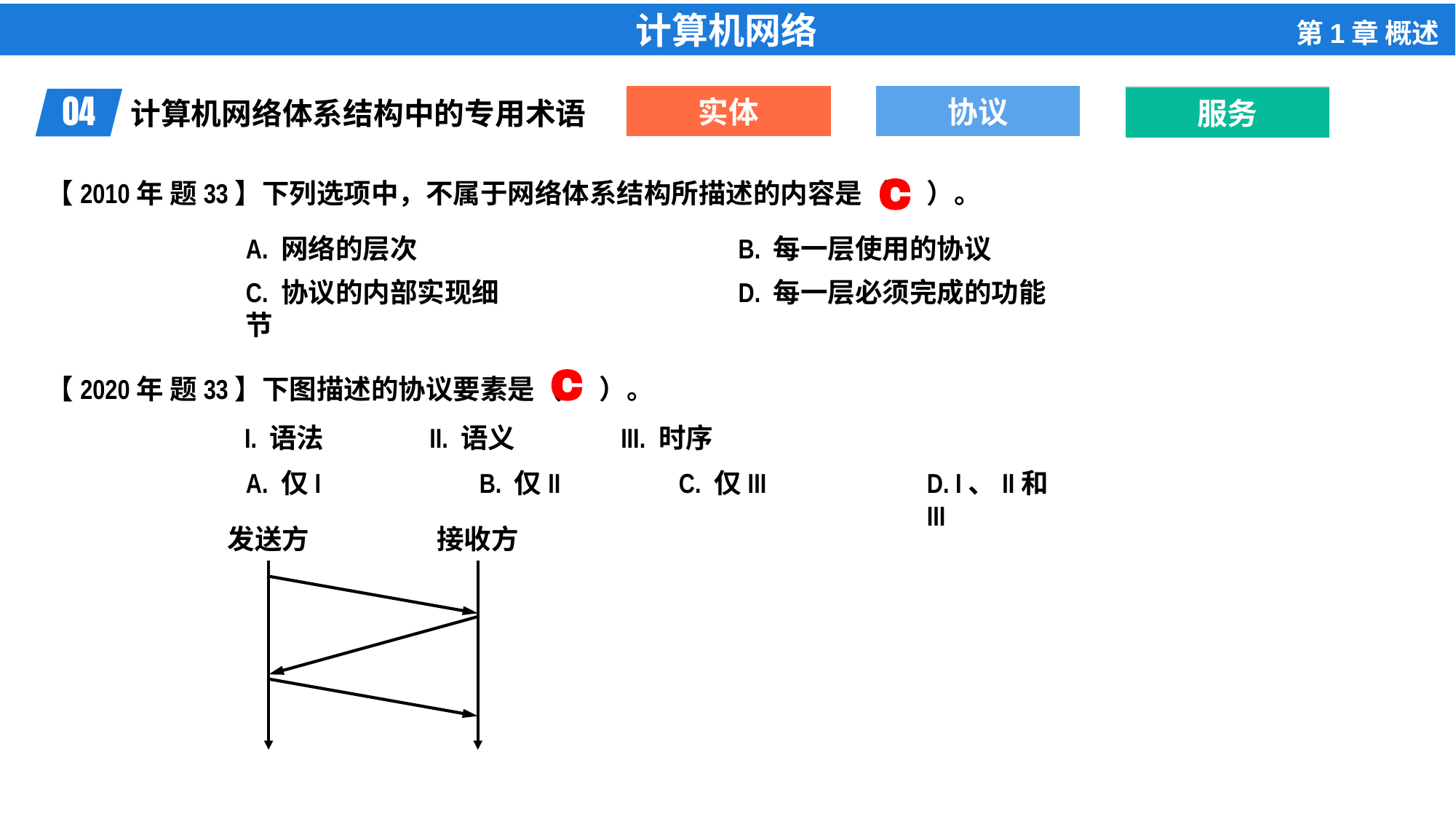

实体
协议
服务
服务
04
计算机网络体系结构中的专用术语
C
【2010年 题33】下列选项中，不属于网络体系结构所描述的内容是（      ）。
A. 网络的层次
B. 每一层使用的协议
C. 协议的内部实现细节
D. 每一层必须完成的功能
【2020年 题33】下图描述的协议要素是（      ）。
                                I. 语法                II. 语义                III. 时序
A. 仅I
B. 仅II
C. 仅III
D. I、II和III
发送方
接收方
C